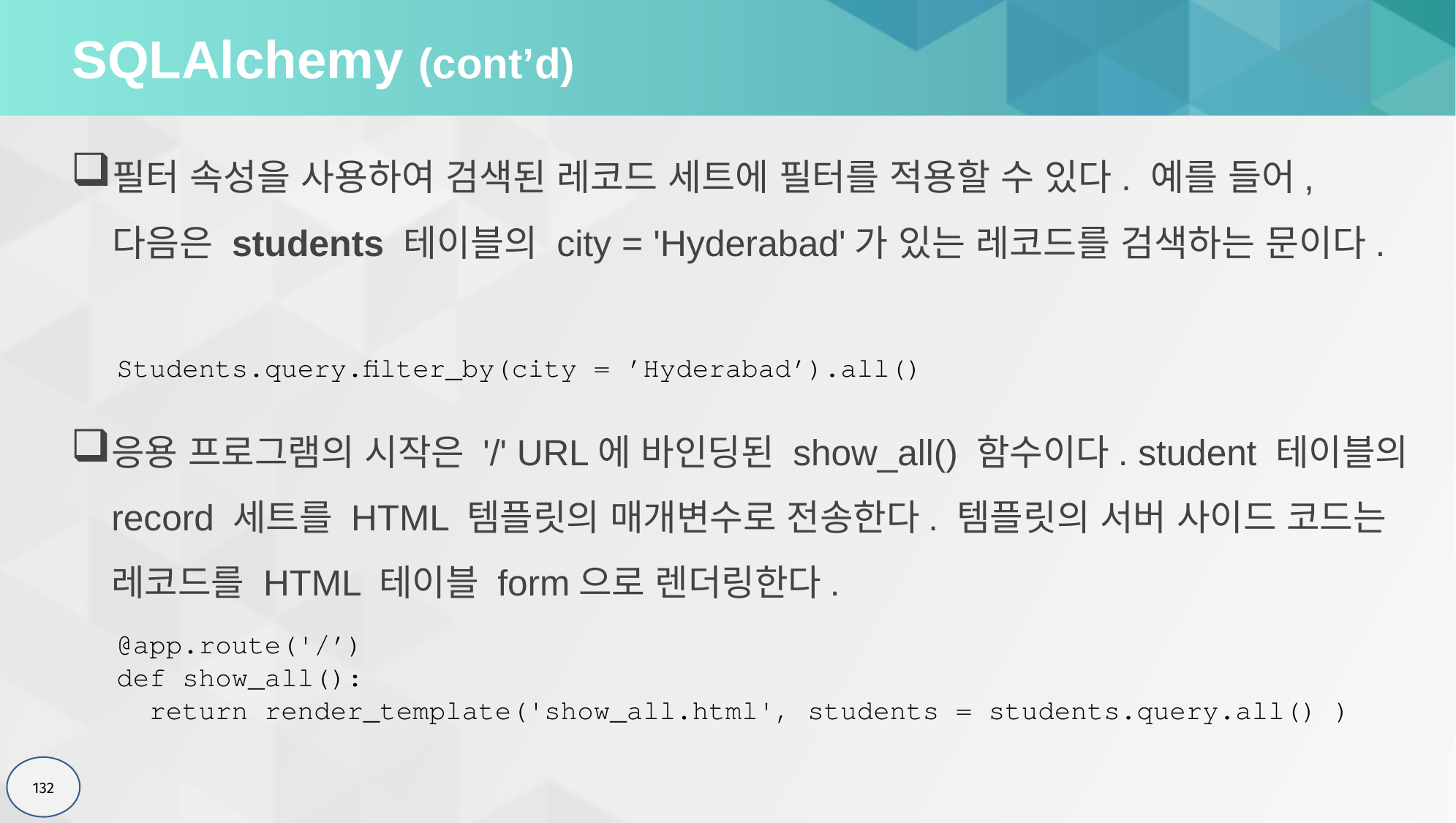

# SQLAlchemy (cont’d)
필터 속성을 사용하여 검색된 레코드 세트에 필터를 적용할 수 있다. 예를 들어, 다음은 students 테이블의 city = 'Hyderabad'가 있는 레코드를 검색하는 문이다.
Students.query.filter_by(city = ’Hyderabad’).all()
응용 프로그램의 시작은 '/' URL에 바인딩된 show_all() 함수이다. student 테이블의 record 세트를 HTML 템플릿의 매개변수로 전송한다. 템플릿의 서버 사이드 코드는 레코드를 HTML 테이블 form으로 렌더링한다.
@app.route('/’)
def show_all():
  return render_template('show_all.html', students = students.query.all() )